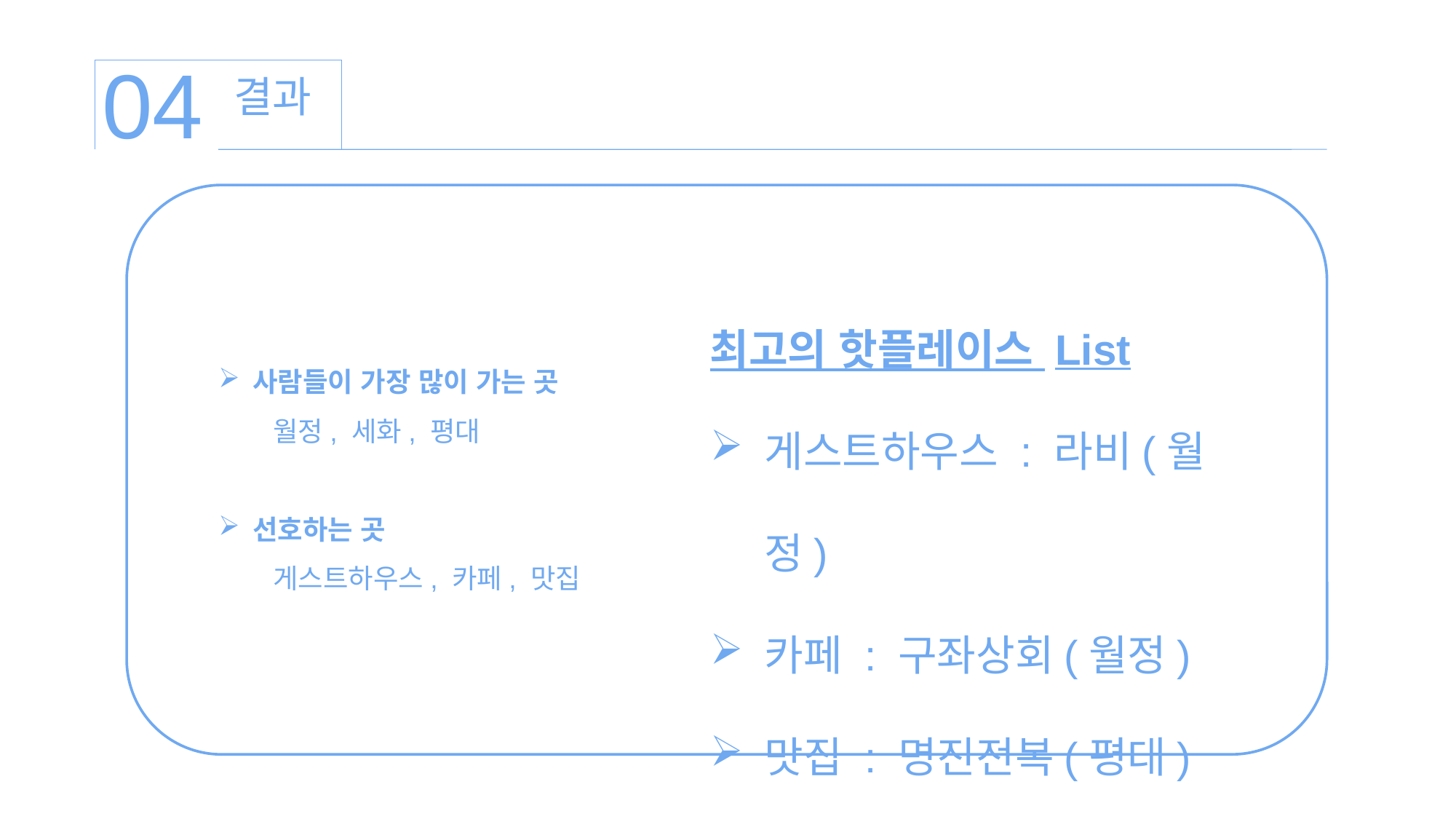

04
결과

최고의 핫플레이스 List
게스트하우스 : 라비(월정)
카페 : 구좌상회(월정)
맛집 : 명진전복(평대)
사람들이 가장 많이 가는 곳
월정, 세화, 평대

선호하는 곳
게스트하우스, 카페, 맛집